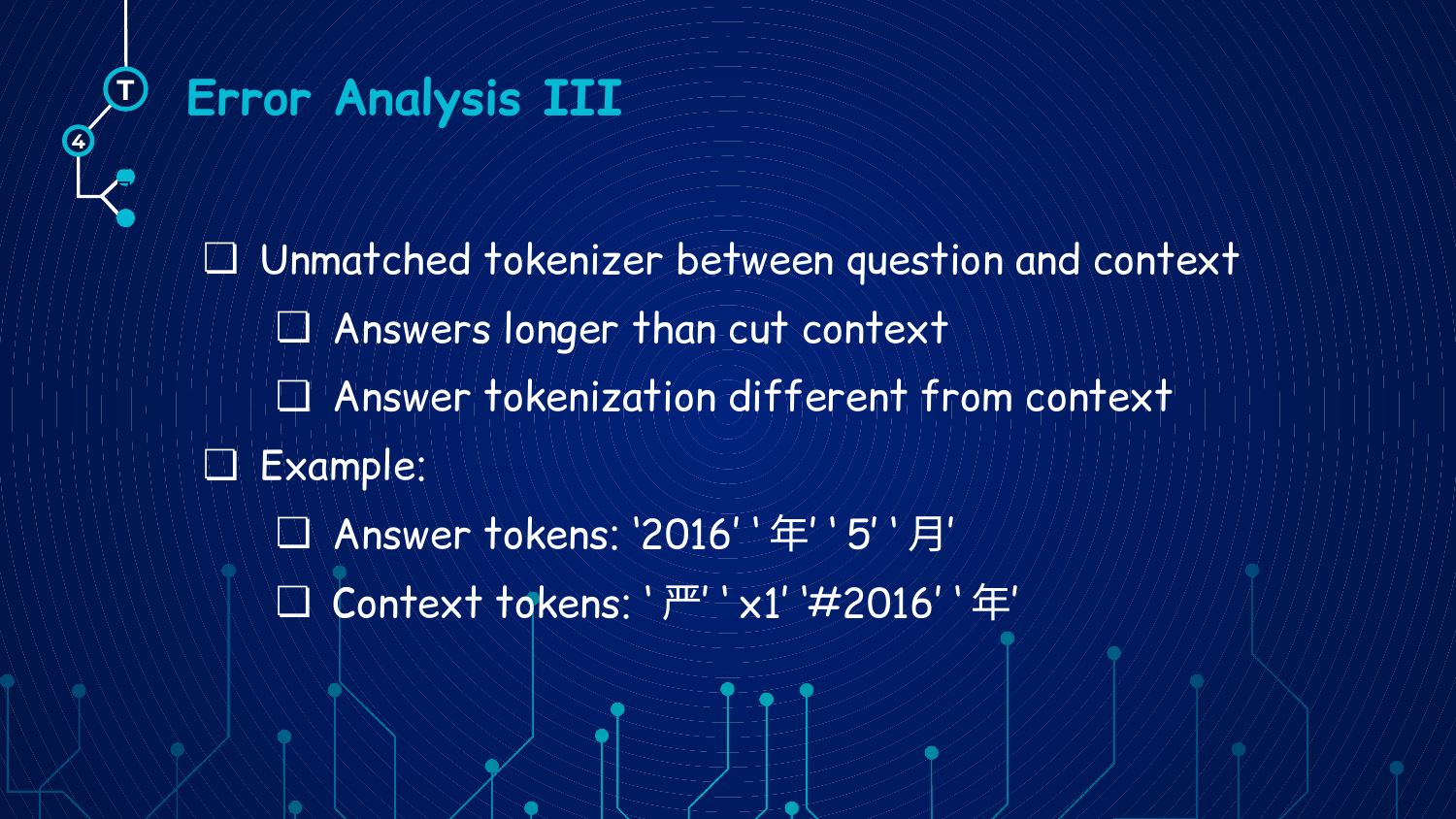

Error Analysis III
T
4
🠺

🠺
Unmatched tokenizer between question and context
Answers longer than cut context
Answer tokenization different from context
Example:
Answer tokens: ‘2016’ ‘年’ ‘5’ ‘月’
Context tokens: ‘严’ ‘x1’ ‘#2016’ ‘年’